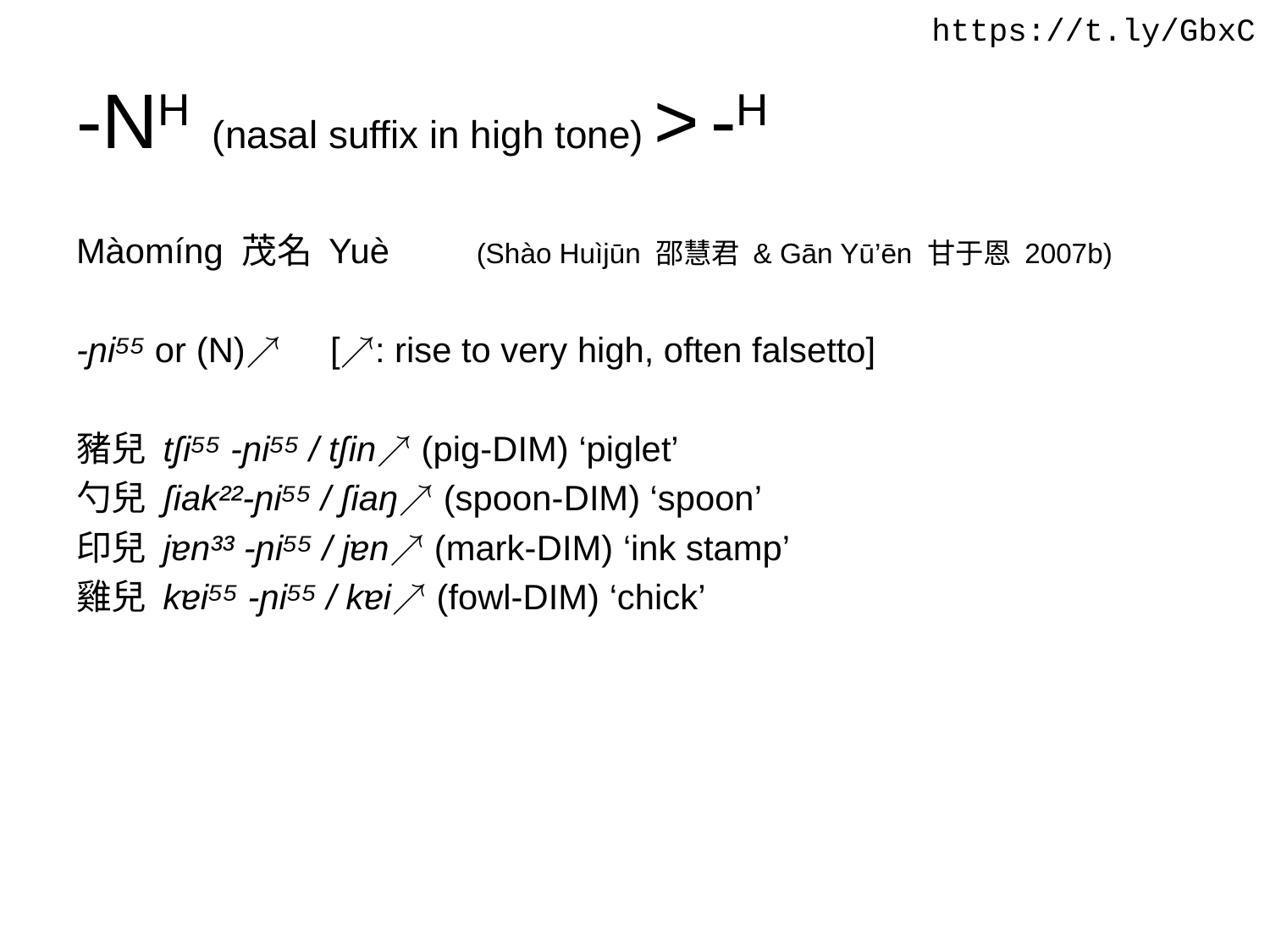

https://t.ly/GbxC
# -NH (nasal suffix in high tone) > -H
Màomíng 茂名 Yuè 	  (Shào Huìjūn 邵慧君 & Gān Yū’ēn 甘于恩 2007b)

-ɲi⁵⁵ or (N)↗︎ 	[↗︎: rise to very high, often falsetto]

豬兒 tʃi⁵⁵ -ɲi⁵⁵ / tʃin↗︎ (pig-dim) ‘piglet’
勺兒 ʃiak²²-ɲi⁵⁵ / ʃiaŋ↗︎ (spoon-dim) ‘spoon’
印兒 jɐn³³ -ɲi⁵⁵ / jɐn↗︎ (mark-dim) ‘ink stamp’
雞兒 kɐi⁵⁵ -ɲi⁵⁵ / kɐi↗︎ (fowl-dim) ‘chick’